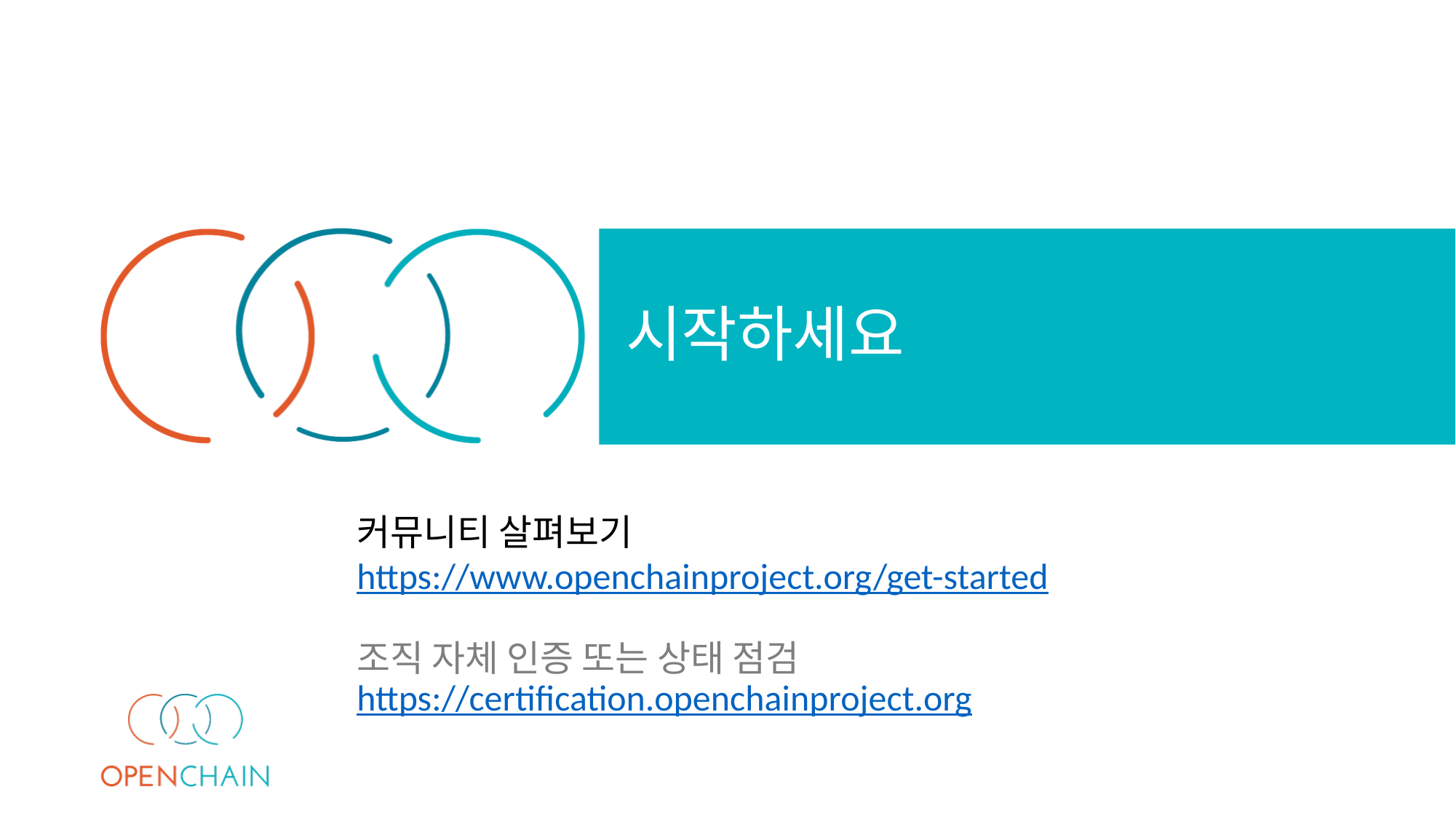

# 시작하세요
커뮤니티 살펴보기
https://www.openchainproject.org/get-started

조직 자체 인증 또는 상태 점검
https://certification.openchainproject.org